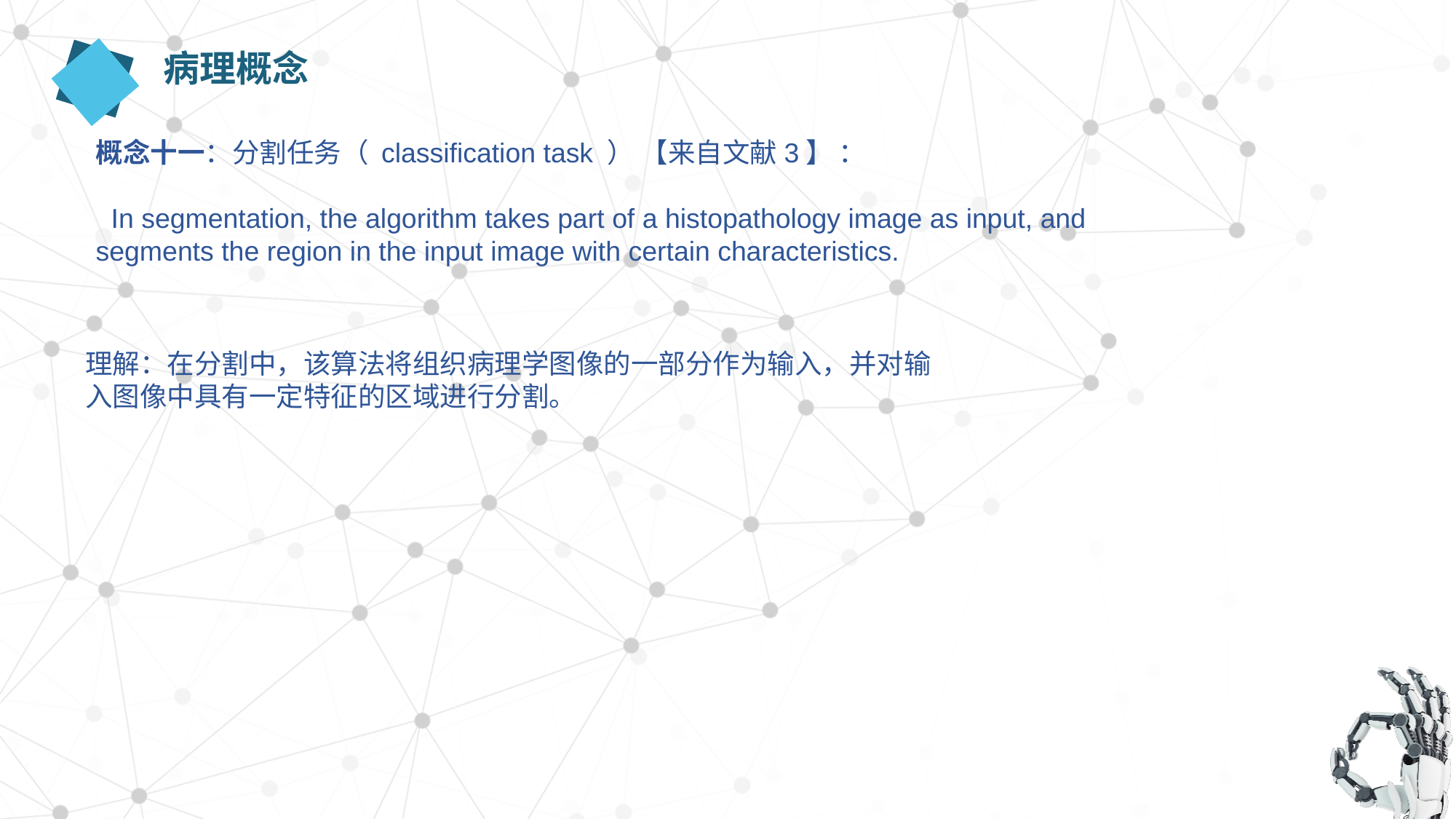

病理概念
概念十一：分割任务（ classification task ） 【来自文献3】 ：

  In segmentation, the algorithm takes part of a histopathology image as input, and segments the region in the input image with certain characteristics.
理解：在分割中，该算法将组织病理学图像的一部分作为输入，并对输入图像中具有一定特征的区域进行分割。